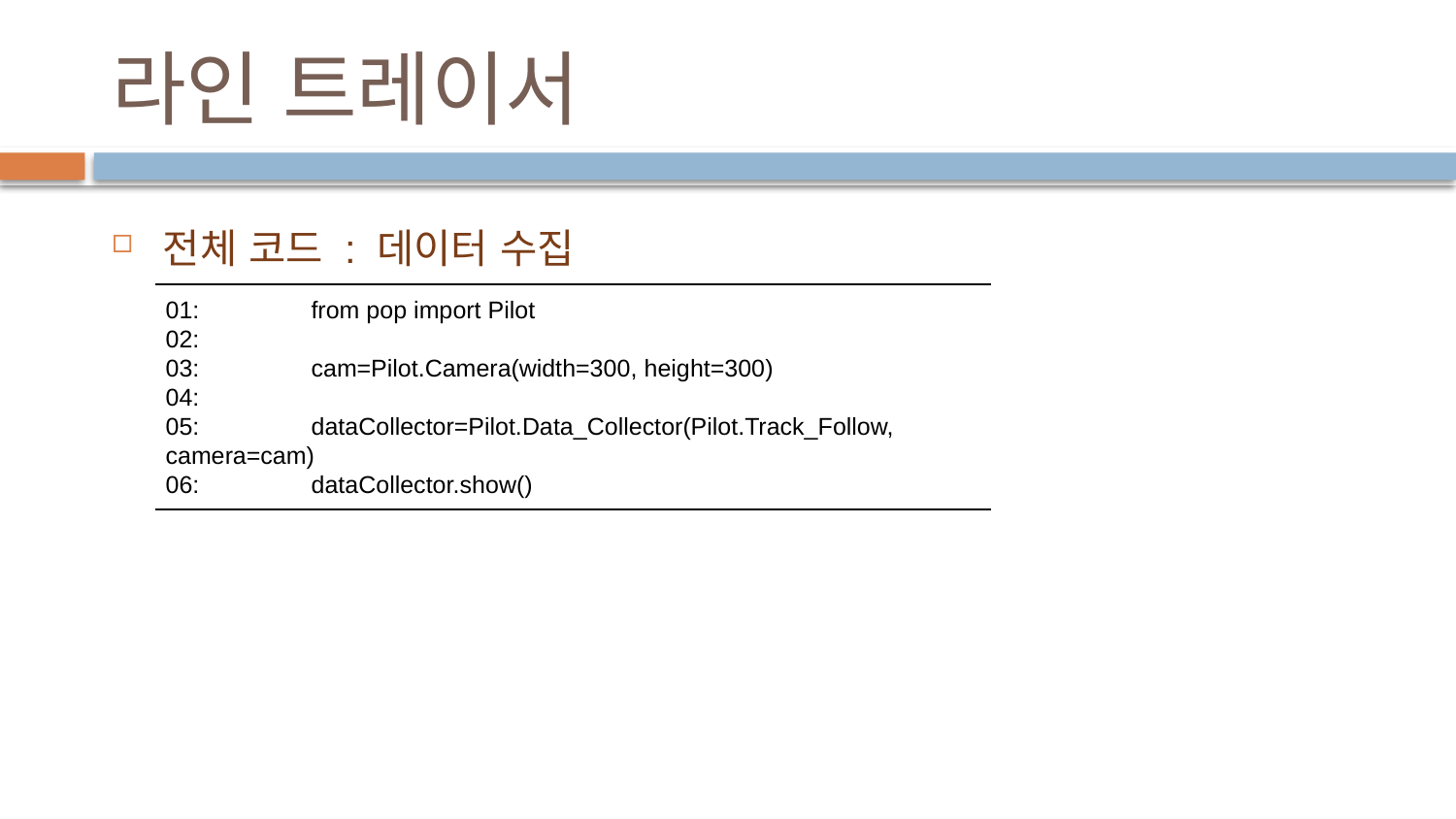

# 라인 트레이서
전체 코드 : 데이터 수집
| 01: from pop import Pilot 02: 03: cam=Pilot.Camera(width=300, height=300) 04: 05: dataCollector=Pilot.Data\_Collector(Pilot.Track\_Follow, camera=cam) 06: dataCollector.show() |
| --- |